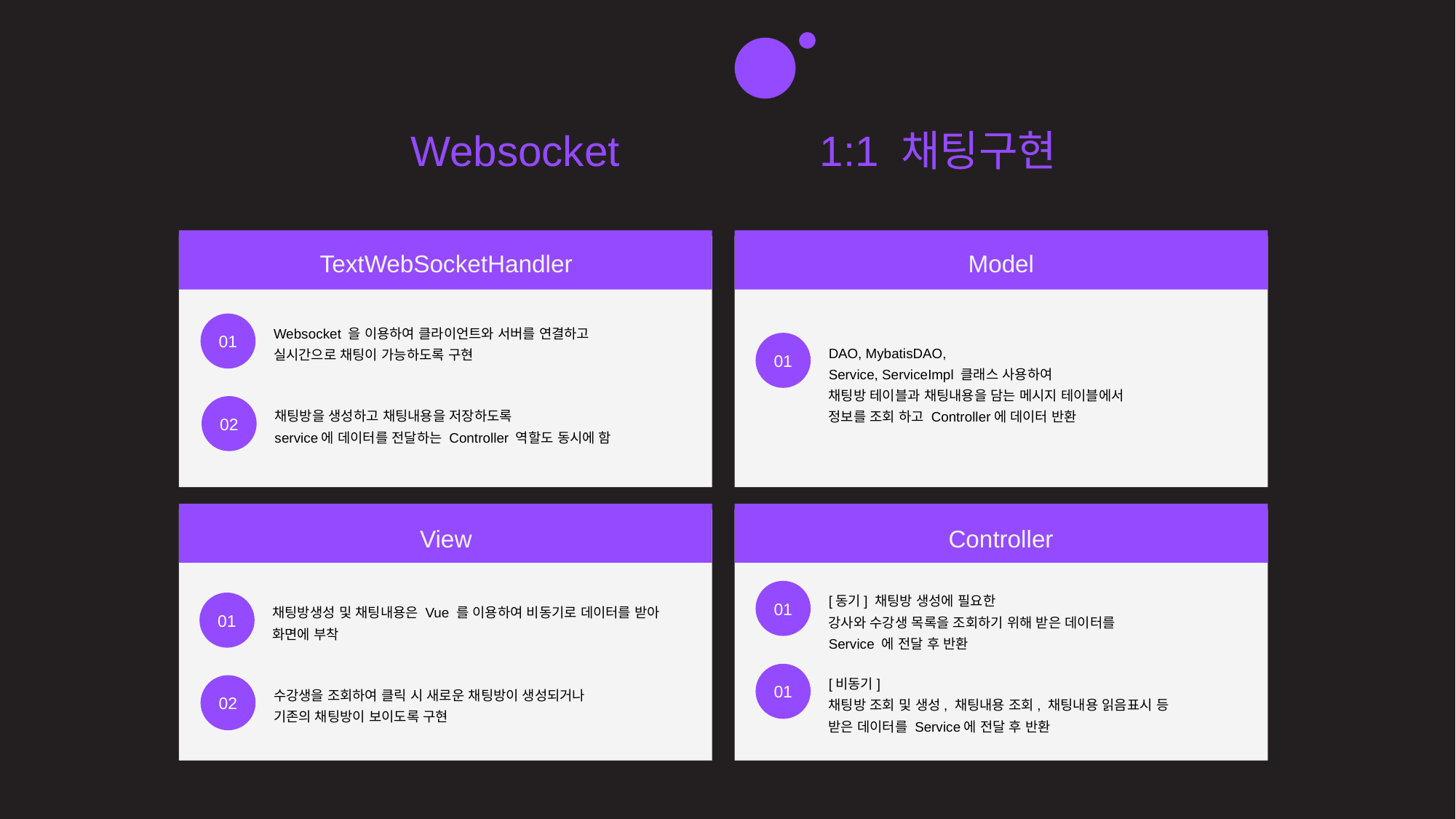

53 / 60

eduZino - 장해영
 Websocket을 이용한 1:1 채팅구현
[강사 – 수강생]

TextWebSocketHandler
Model

01
Websocket 을 이용하여 클라이언트와 서버를 연결하고
실시간으로 채팅이 가능하도록 구현
01
DAO, MybatisDAO,
Service, ServiceImpl 클래스 사용하여
채팅방 테이블과 채팅내용을 담는 메시지 테이블에서
정보를 조회 하고 Controller에 데이터 반환
02
채팅방을 생성하고 채팅내용을 저장하도록
service에 데이터를 전달하는 Controller 역할도 동시에 함

View

Controller
01
[동기] 채팅방 생성에 필요한
강사와 수강생 목록을 조회하기 위해 받은 데이터를
Service 에 전달 후 반환
01
채팅방생성 및 채팅내용은 Vue 를 이용하여 비동기로 데이터를 받아
화면에 부착
01
[비동기]
채팅방 조회 및 생성, 채팅내용 조회, 채팅내용 읽음표시 등
받은 데이터를 Service에 전달 후 반환
02
수강생을 조회하여 클릭 시 새로운 채팅방이 생성되거나
기존의 채팅방이 보이도록 구현